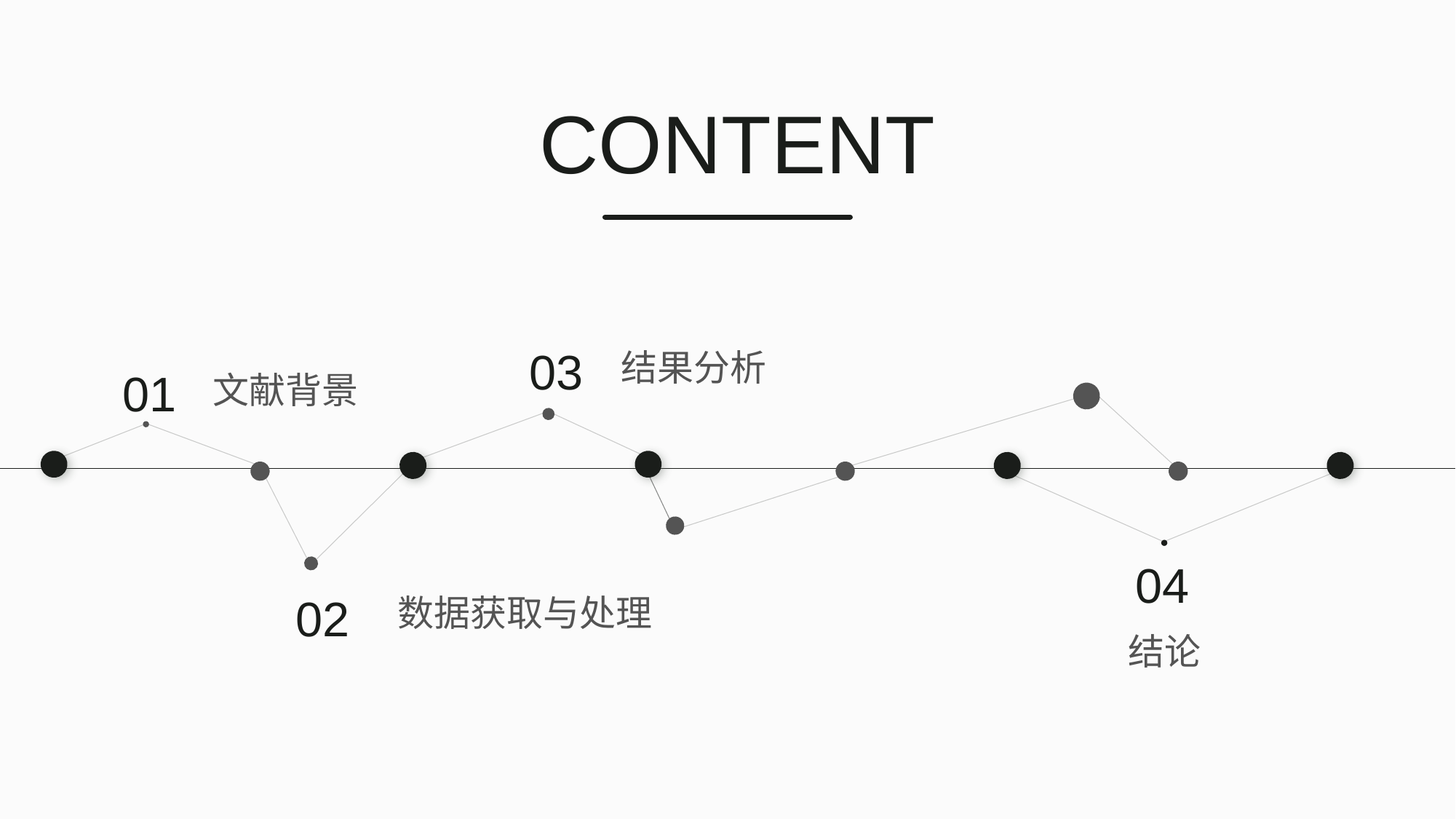

CONTENT
03
结果分析
01
文献背景

04

02
数据获取与处理
结论